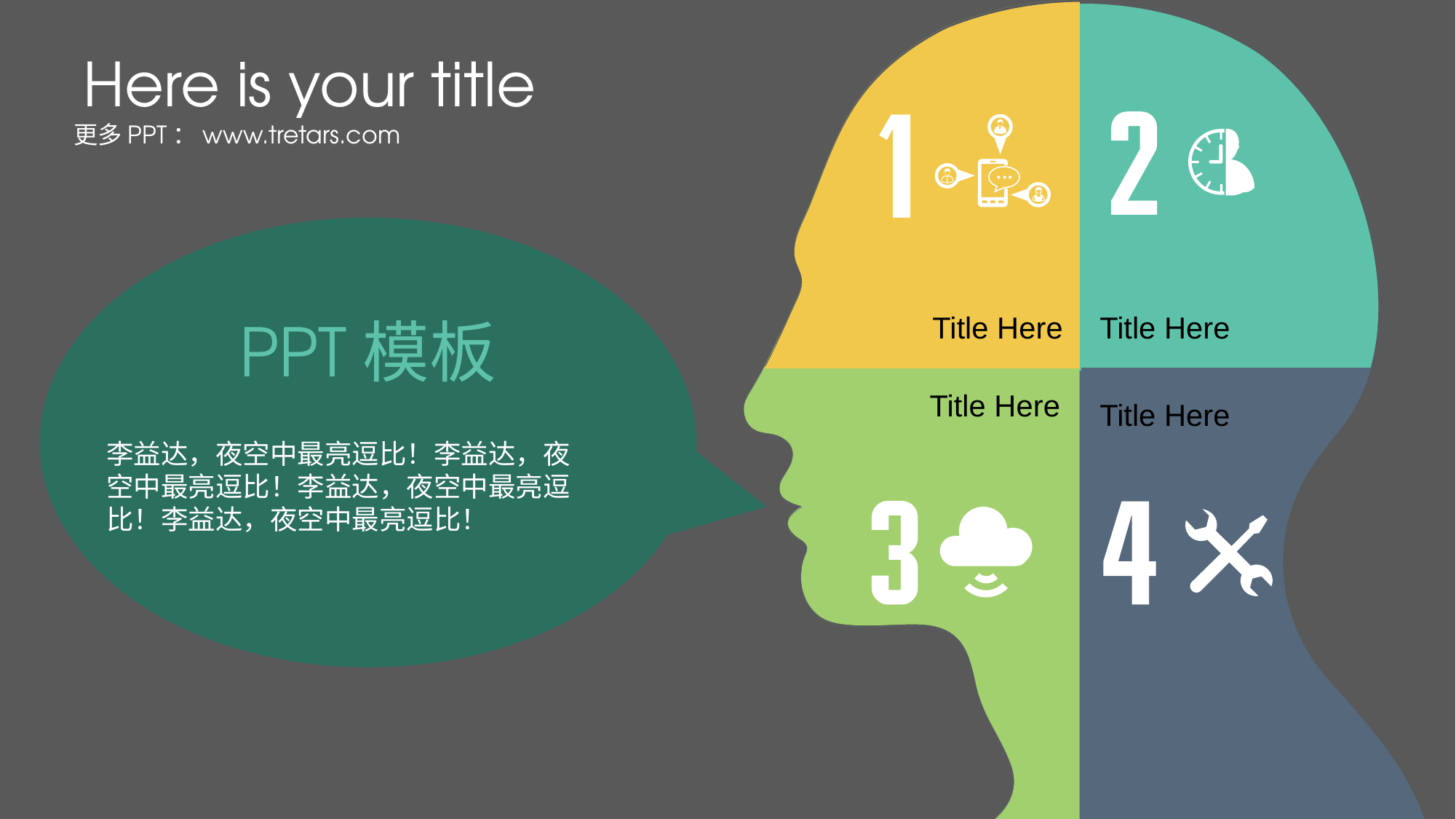

Here is your title

更多PPT：www.tretars.com

Title Here
Title Here
PPT模板
Title Here
Title Here
李益达，夜空中最亮逗比！李益达，夜空中最亮逗比！李益达，夜空中最亮逗比！李益达，夜空中最亮逗比！